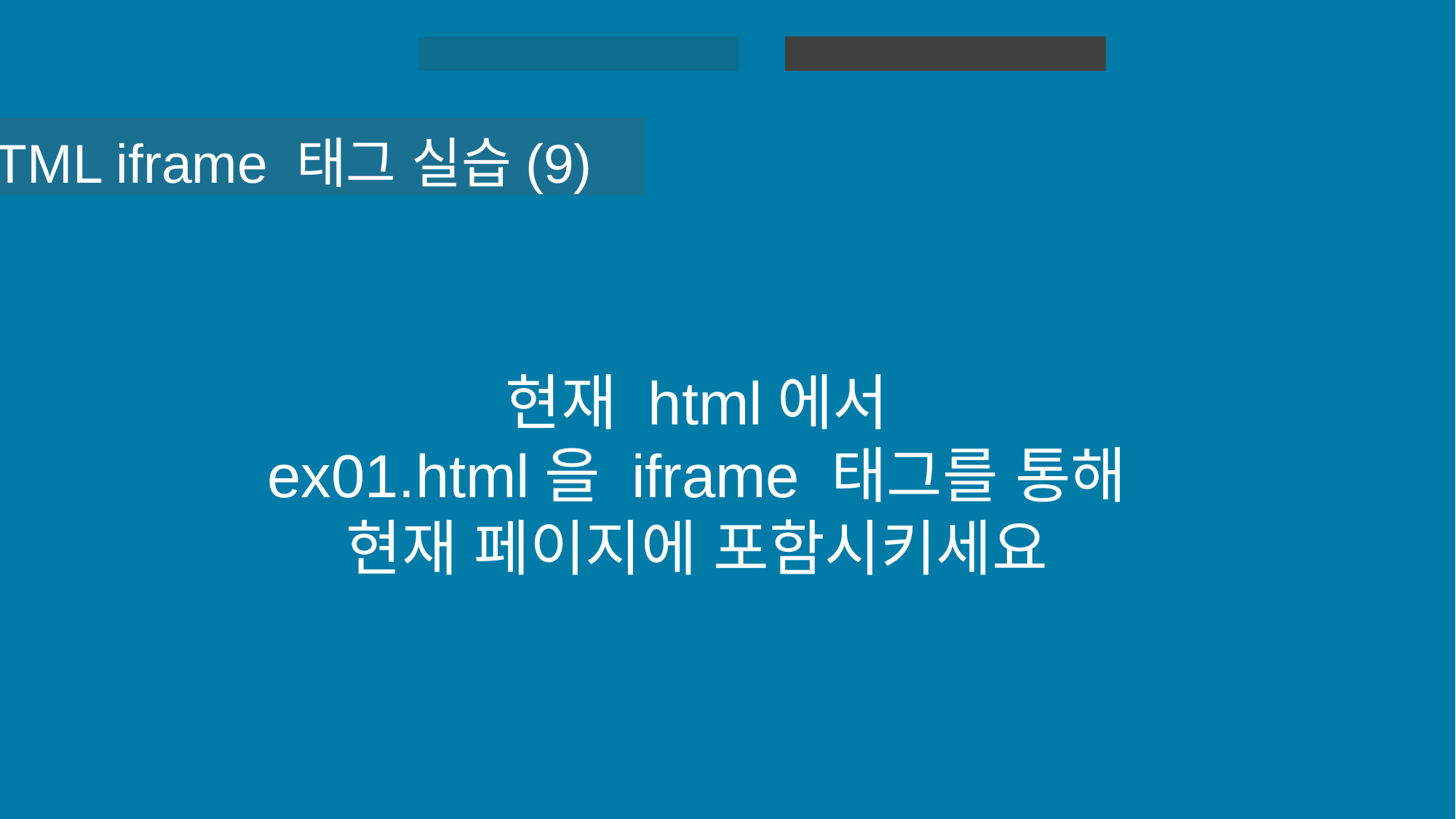

HTML 실습
HTML

HTML iframe 태그 실습(9)
현재 html에서
ex01.html을 iframe 태그를 통해
현재 페이지에 포함시키세요